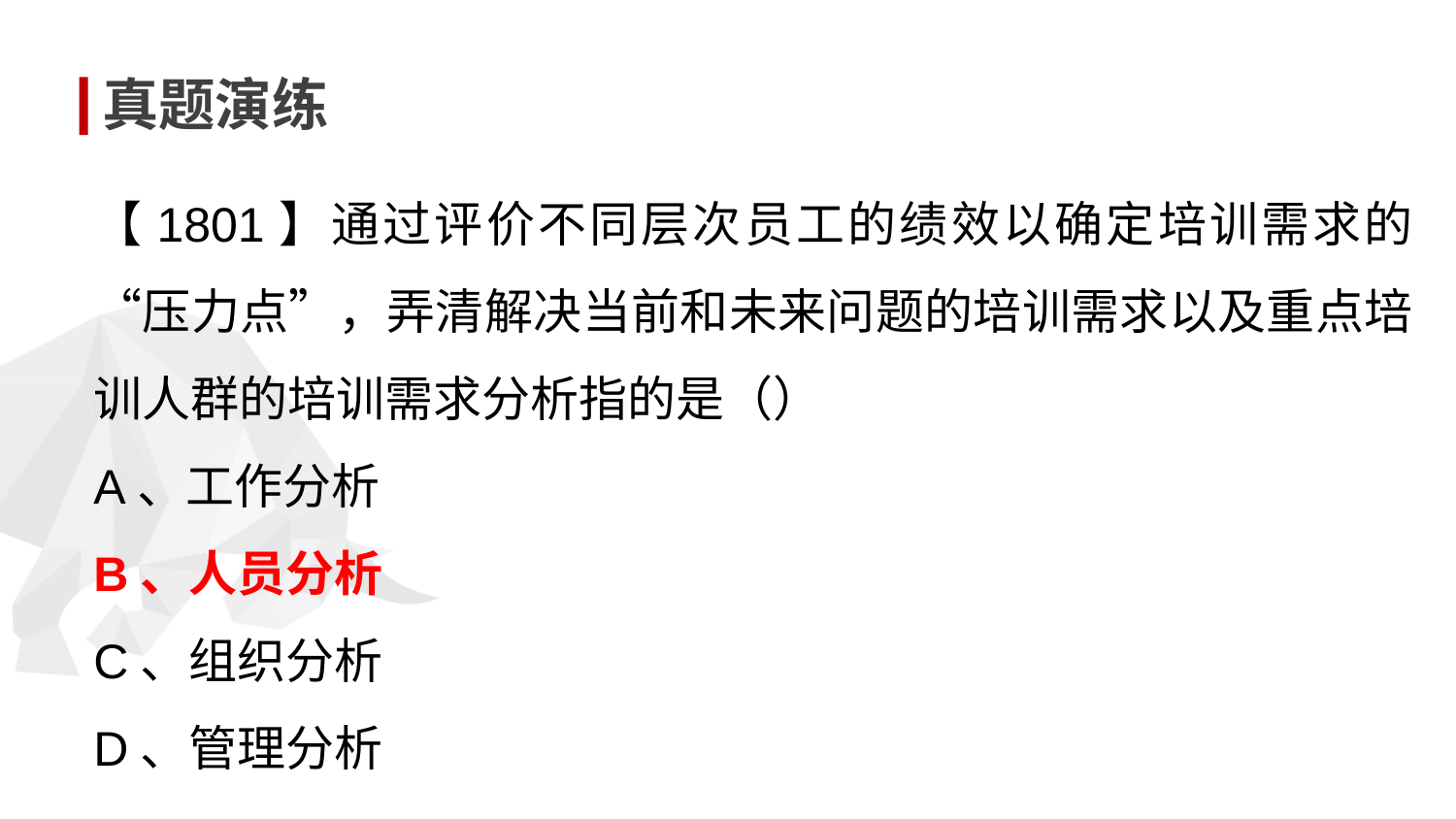

真题演练
【1801】通过评价不同层次员工的绩效以确定培训需求的“压力点”，弄清解决当前和未来问题的培训需求以及重点培训人群的培训需求分析指的是（）
A、工作分析
B、人员分析
C、组织分析
D、管理分析